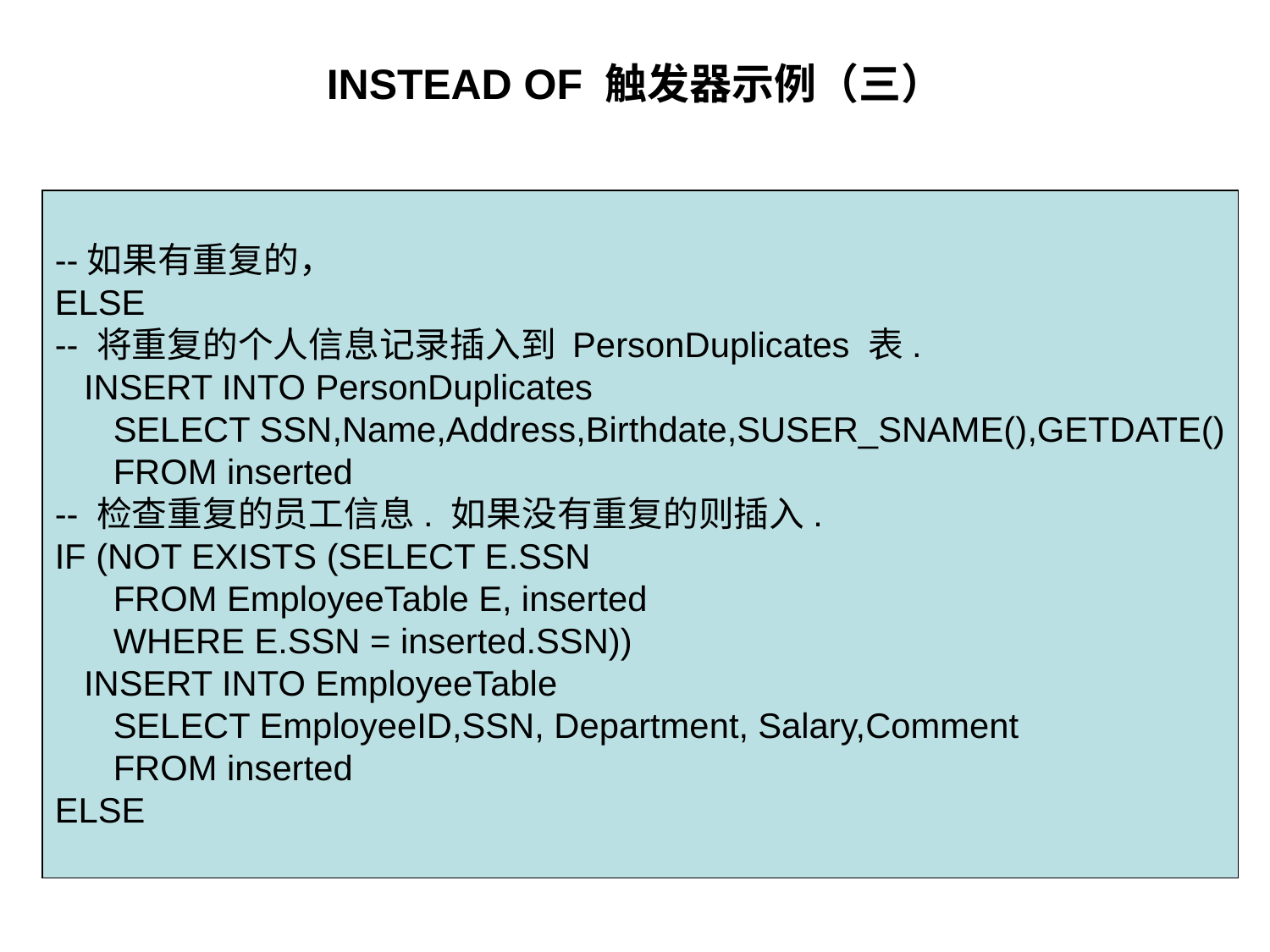

# INSTEAD OF 触发器示例（三）
--如果有重复的，
ELSE
-- 将重复的个人信息记录插入到 PersonDuplicates 表.
   INSERT INTO PersonDuplicates
      SELECT SSN,Name,Address,Birthdate,SUSER_SNAME(),GETDATE()
      FROM inserted
-- 检查重复的员工信息. 如果没有重复的则插入.
IF (NOT EXISTS (SELECT E.SSN
      FROM EmployeeTable E, inserted
      WHERE E.SSN = inserted.SSN))
   INSERT INTO EmployeeTable
      SELECT EmployeeID,SSN, Department, Salary,Comment
      FROM inserted
ELSE